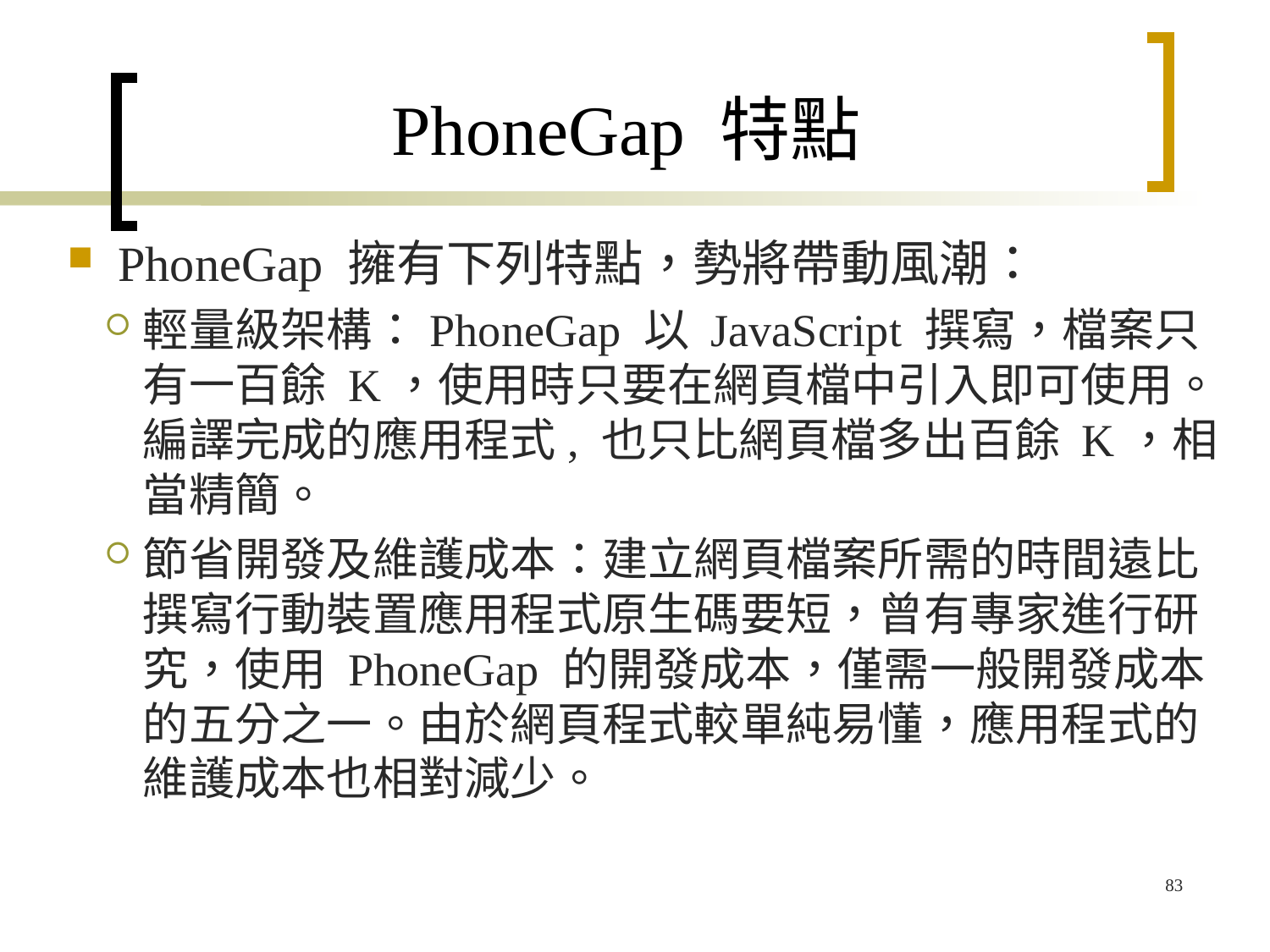

# PhoneGap 特點
PhoneGap 擁有下列特點，勢將帶動風潮：
輕量級架構：PhoneGap 以 JavaScript 撰寫，檔案只有一百餘 K，使用時只要在網頁檔中引入即可使用。編譯完成的應用程式, 也只比網頁檔多出百餘 K，相當精簡。
節省開發及維護成本：建立網頁檔案所需的時間遠比撰寫行動裝置應用程式原生碼要短，曾有專家進行研究，使用 PhoneGap 的開發成本，僅需一般開發成本的五分之一。由於網頁程式較單純易懂，應用程式的維護成本也相對減少。
83